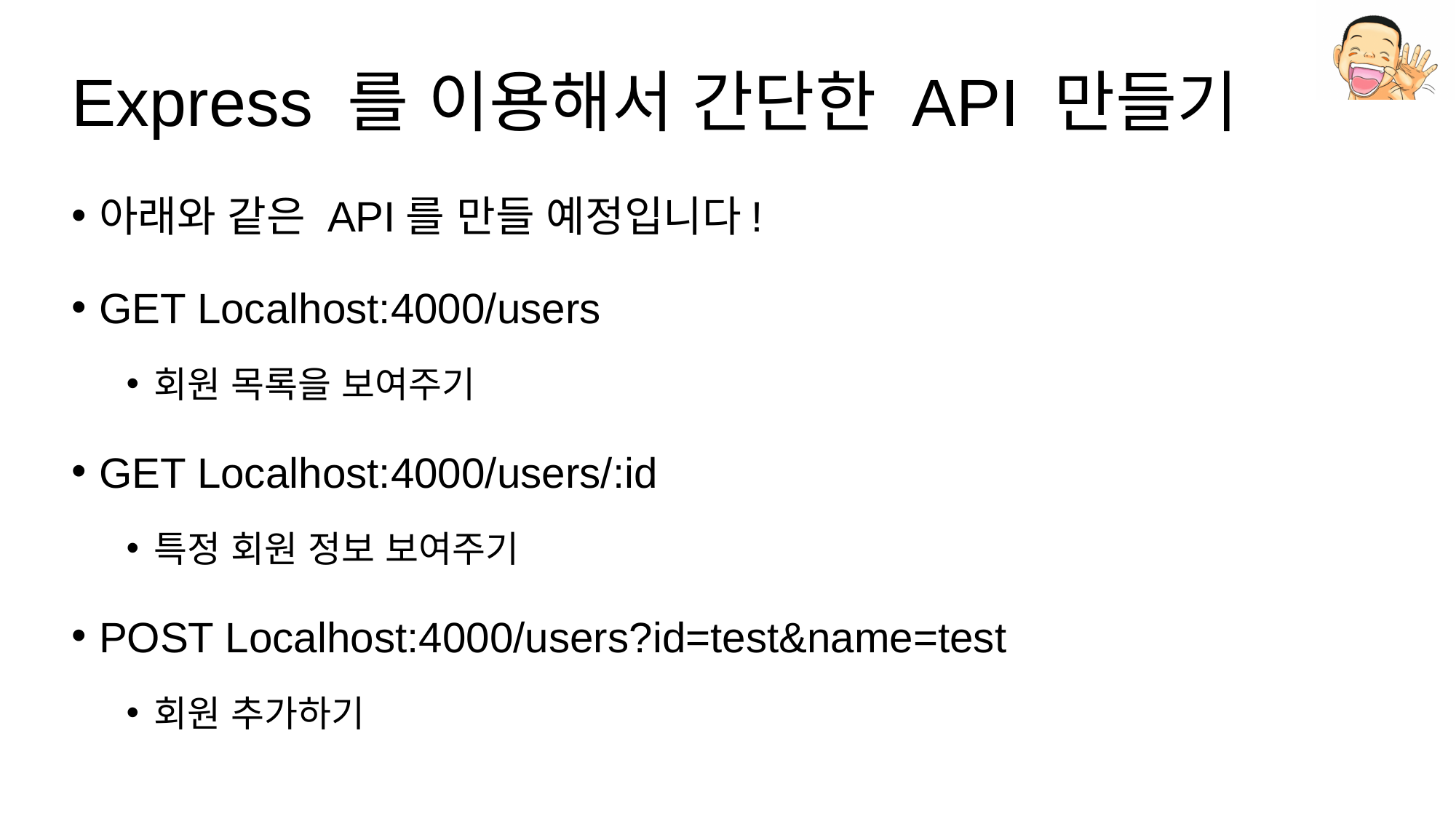

# Express 를 이용해서 간단한 API 만들기
아래와 같은 API를 만들 예정입니다!
GET Localhost:4000/users
회원 목록을 보여주기
GET Localhost:4000/users/:id
특정 회원 정보 보여주기
POST Localhost:4000/users?id=test&name=test
회원 추가하기